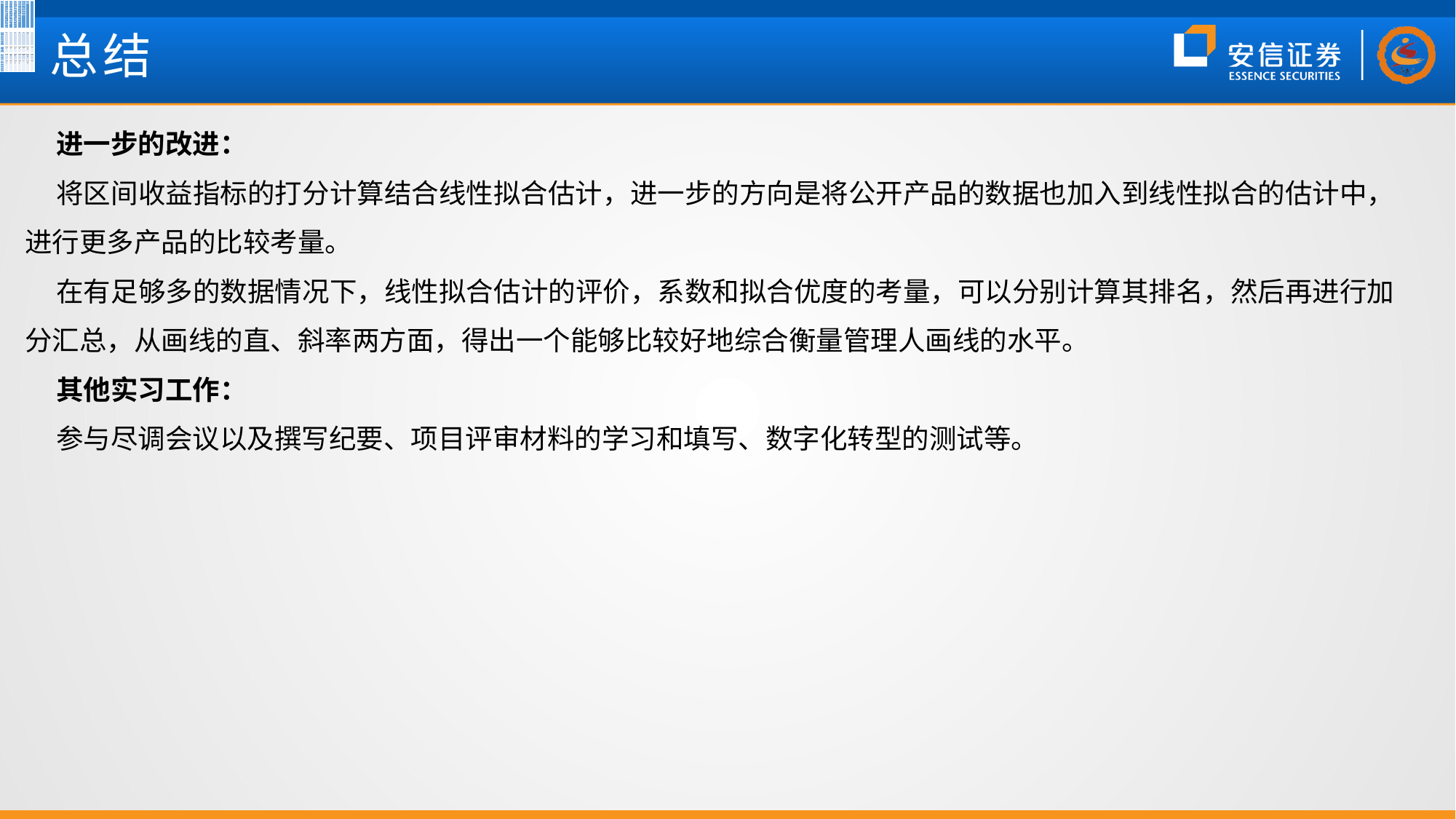

| 产品简称 | 朝阳永续优选打分(空缺值填充)（三年+今年以来\_normal） | 收益率打分(空缺值填充)（三年+今年以来\_normal） | Sharpe比率打分(空缺值填充)（三年+今年以来\_normal） | 朝阳永续优选打分（三年+今年以来\_normal） | 存续时间=净值成立日期月份差/12 | 管理规模 | 序号 |
| --- | --- | --- | --- | --- | --- | --- | --- |
| 中安汇富-莲花山宏观对冲3号 | 0.25258 | 0.17117 | 0.33399 | 0.25258 | 4.08333 | 10~20亿 | 1/15 |
| 景上源1号 | 0.26394 | 0.25023 | 0.27765 | 0.26394 | 5.91667 | 20~50亿 | 2/15 |
| 半夏宏观对冲 | 0.2644 | 0.22758 | 0.30123 | 0.2644 | 4.41667 | 20~50亿 | 3/15 |
| 半夏稳健混合宏观对冲 | 0.28289 | 0.26159 | 0.30419 | 0.28289 | 4.0 | 20~50亿 | 4/15 |
总结
    进一步的改进：
    将区间收益指标的打分计算结合线性拟合估计，进一步的方向是将公开产品的数据也加入到线性拟合的估计中，进行更多产品的比较考量。
    在有足够多的数据情况下，线性拟合估计的评价，系数和拟合优度的考量，可以分别计算其排名，然后再进行加分汇总，从画线的直、斜率两方面，得出一个能够比较好地综合衡量管理人画线的水平。
    其他实习工作：
    参与尽调会议以及撰写纪要、项目评审材料的学习和填写、数字化转型的测试等。